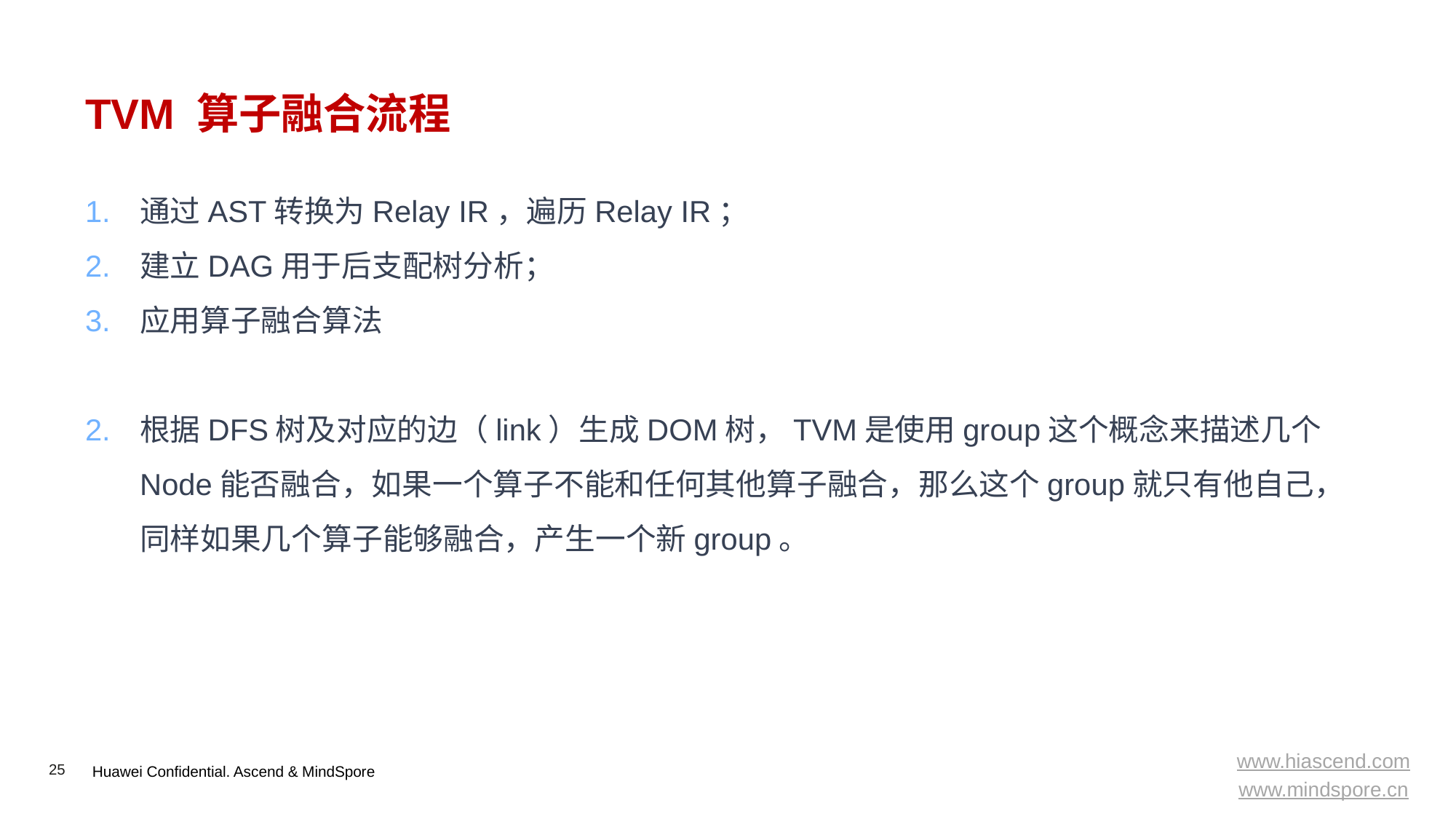

# TVM 算子融合流程
通过AST转换为Relay IR，遍历Relay IR；
建立DAG用于后支配树分析；
应用算子融合算法

根据DFS树及对应的边（link）生成DOM树，TVM是使用group这个概念来描述几个Node能否融合，如果一个算子不能和任何其他算子融合，那么这个group就只有他自己，同样如果几个算子能够融合，产生一个新group。